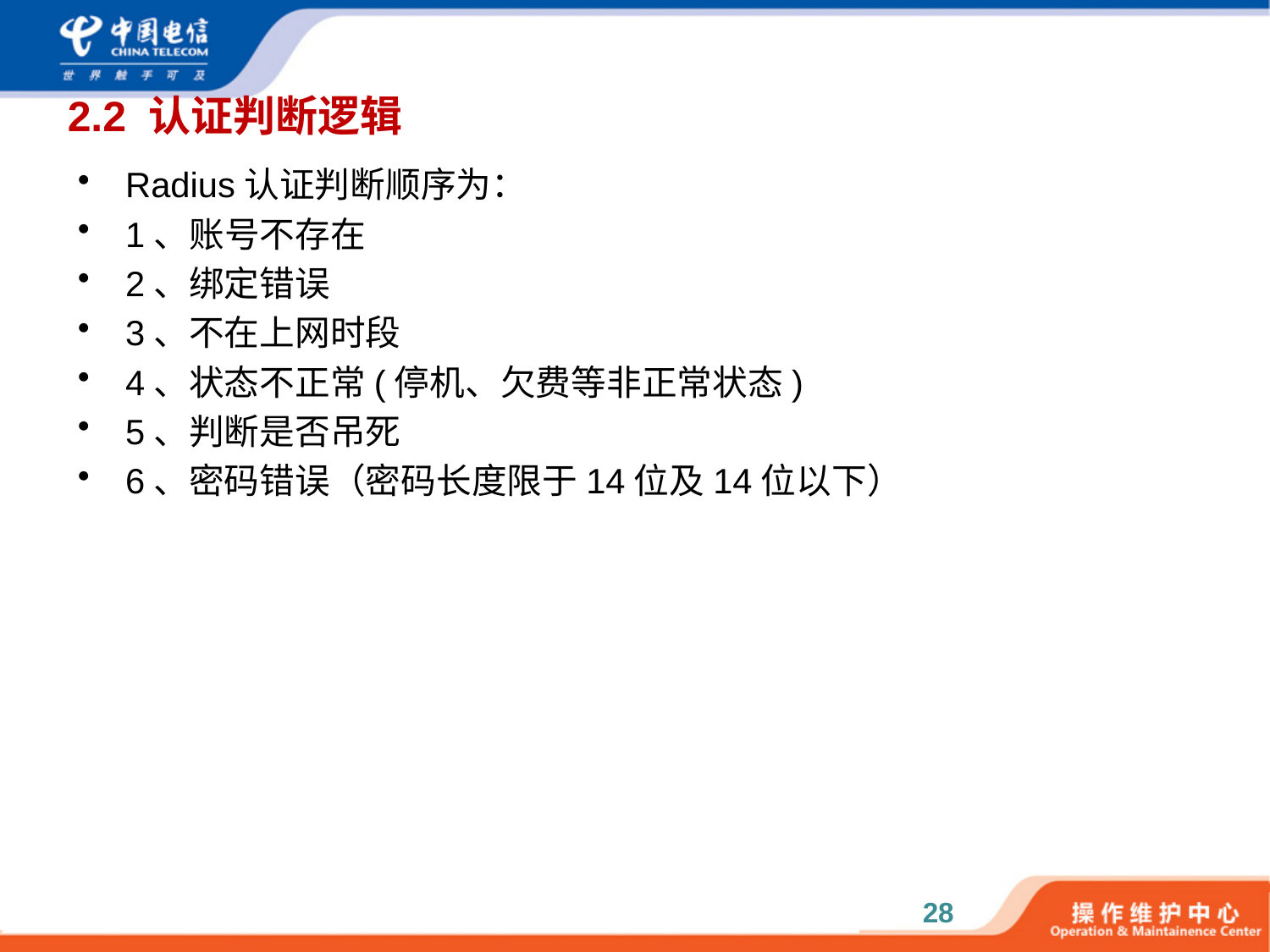

# 2.2 认证判断逻辑
Radius认证判断顺序为：
1、账号不存在
2、绑定错误
3、不在上网时段
4、状态不正常(停机、欠费等非正常状态)
5、判断是否吊死
6、密码错误（密码长度限于14位及14位以下）